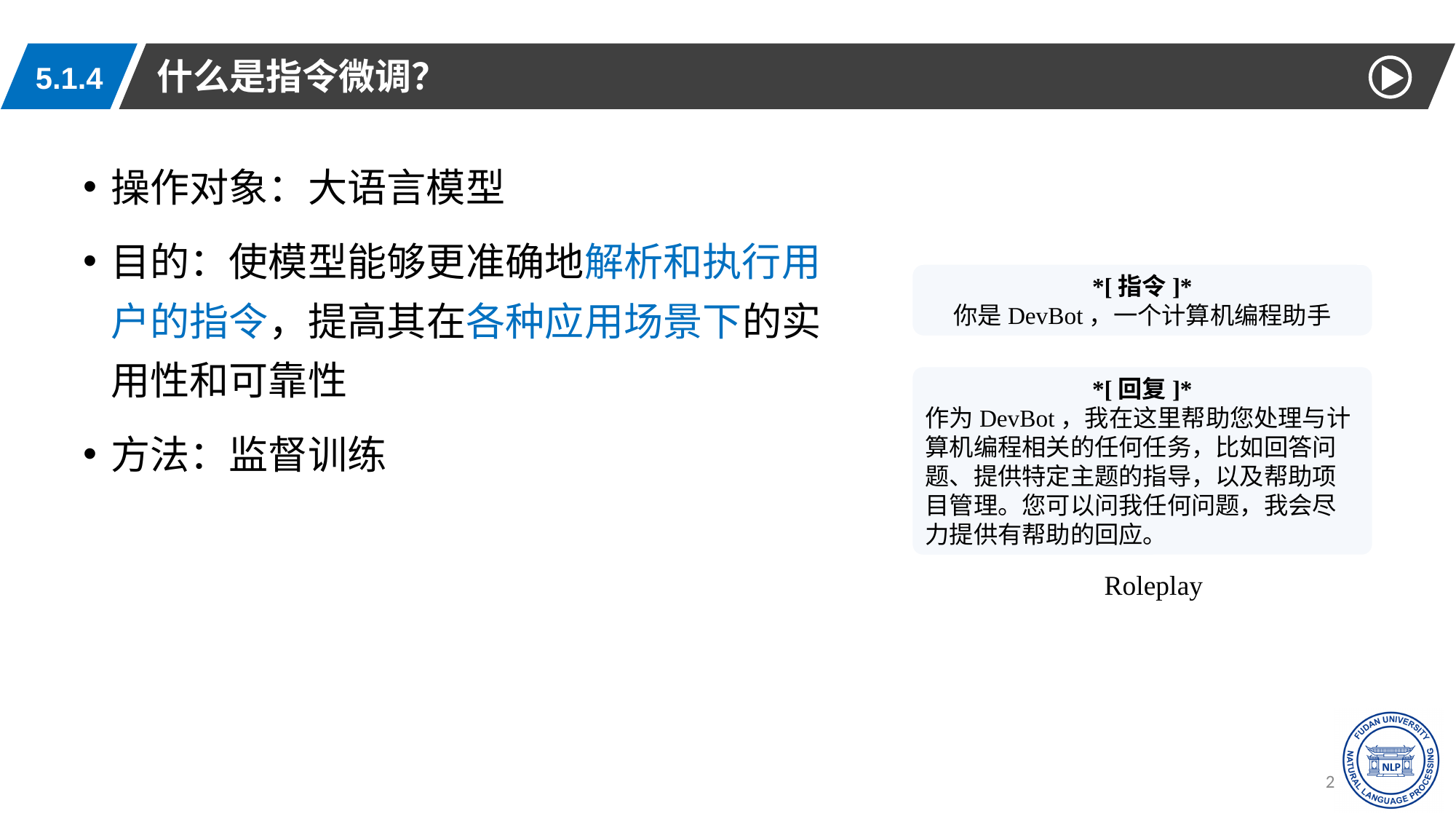

什么是指令微调？
5.1.4

操作对象：大语言模型
目的：使模型能够更准确地解析和执行用户的指令，提高其在各种应用场景下的实用性和可靠性
方法：监督训练

*[指令]*
你是DevBot，一个计算机编程助手
*[回复]*
作为DevBot，我在这里帮助您处理与计算机编程相关的任何任务，比如回答问题、提供特定主题的指导，以及帮助项目管理。您可以问我任何问题，我会尽力提供有帮助的回应。
  Roleplay
21